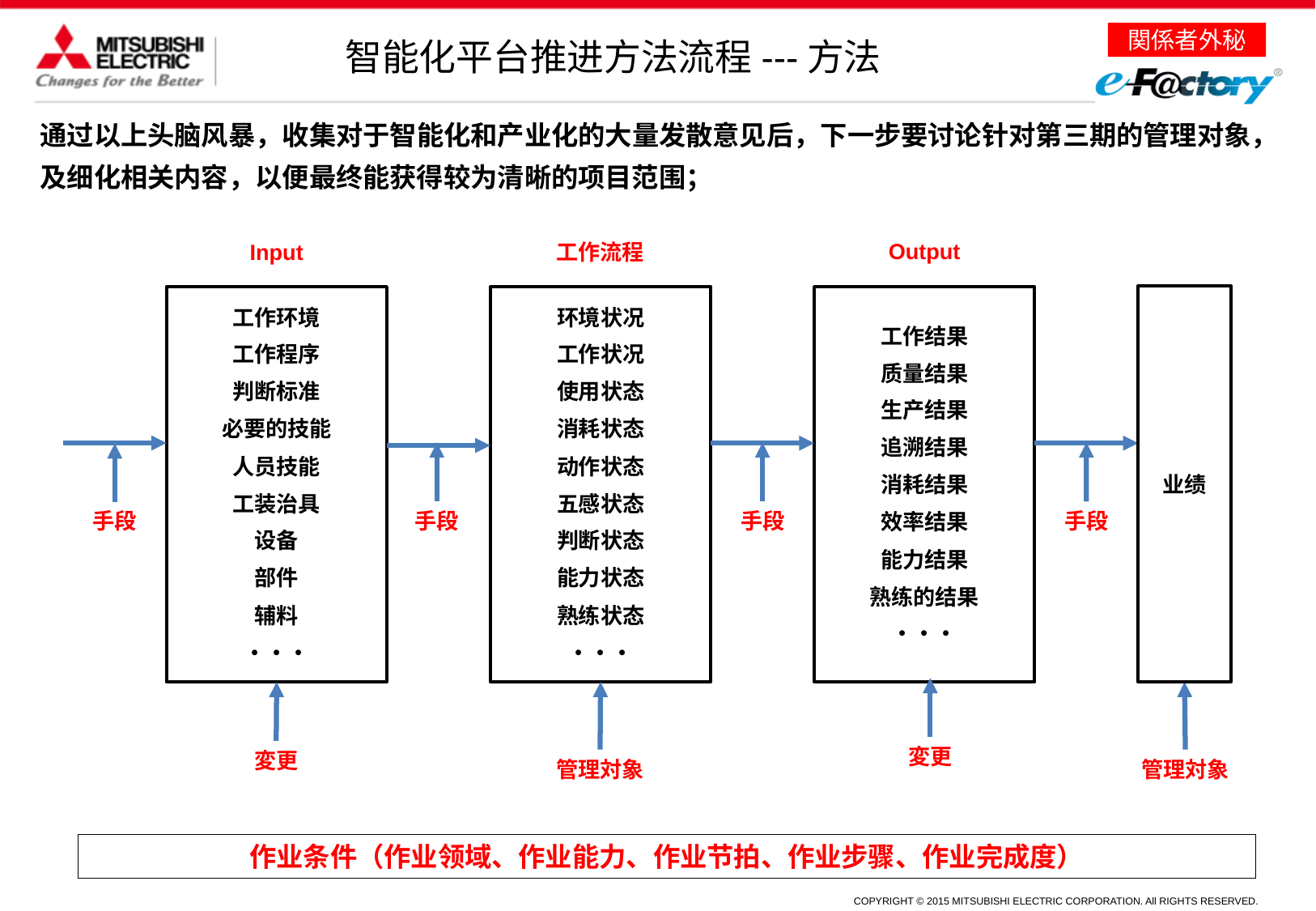

智能化平台推进方法流程---方法
通过以上头脑风暴，收集对于智能化和产业化的大量发散意见后，下一步要讨论针对第三期的管理对象，
及细化相关内容，以便最终能获得较为清晰的项目范围；
Output
Input
工作流程
业绩
工作环境
工作程序
判断标准
必要的技能
人员技能
工装治具
设备
部件
辅料
・・・
环境状况
工作状况
使用状态
消耗状态
动作状态
五感状态
判断状态
能力状态
熟练状态
・・・
工作结果
质量结果
生产结果
追溯结果
消耗结果
效率结果
能力结果
熟练的结果
・・・
手段
手段
手段
手段
変更
変更
管理対象
管理対象
作业条件（作业领域、作业能力、作业节拍、作业步骤、作业完成度）